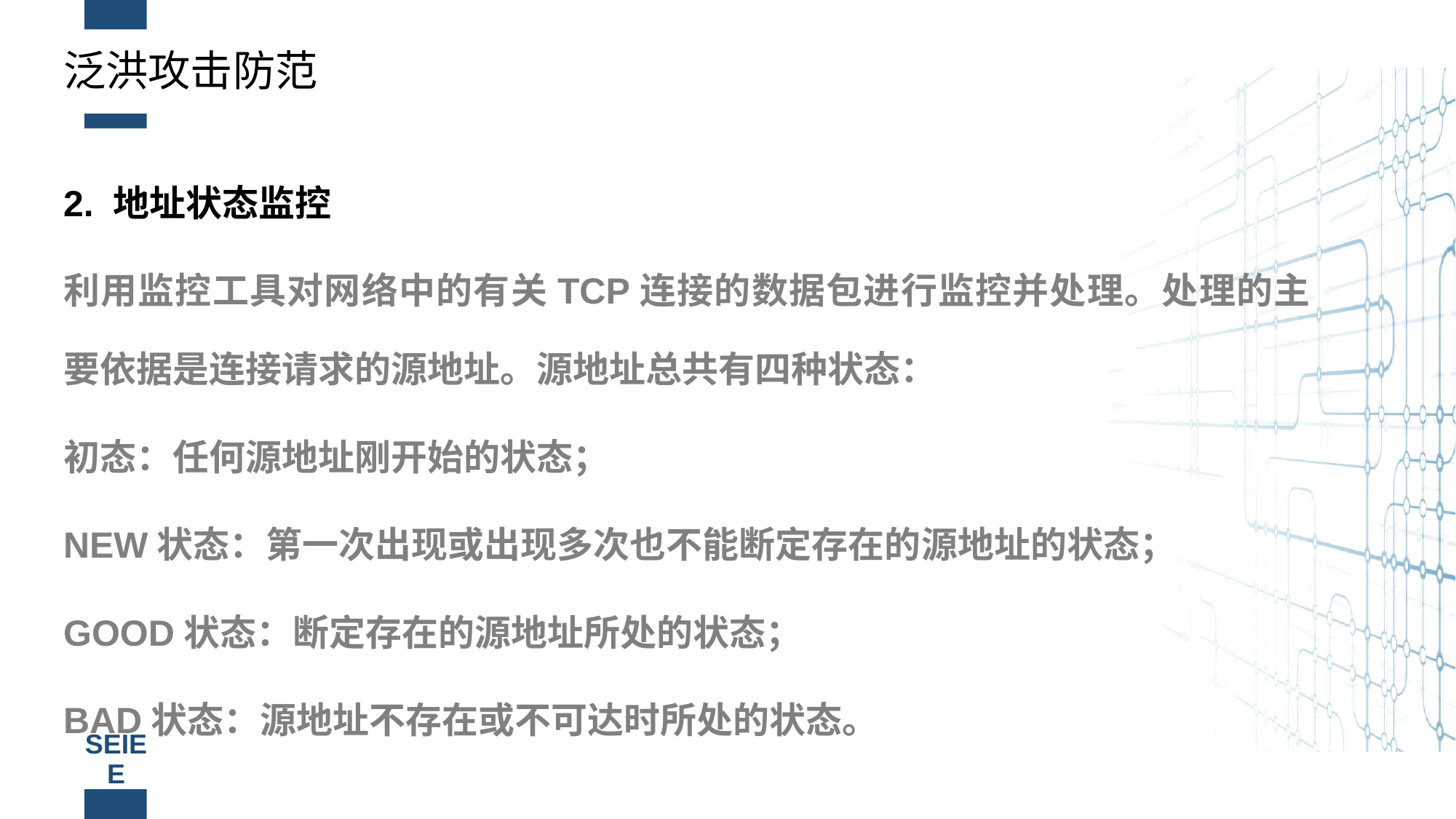

泛洪攻击防范
2. 地址状态监控
利用监控工具对网络中的有关TCP连接的数据包进行监控并处理。处理的主要依据是连接请求的源地址。源地址总共有四种状态：
初态：任何源地址刚开始的状态；
NEW状态：第一次出现或出现多次也不能断定存在的源地址的状态；
GOOD状态：断定存在的源地址所处的状态；
BAD状态：源地址不存在或不可达时所处的状态。